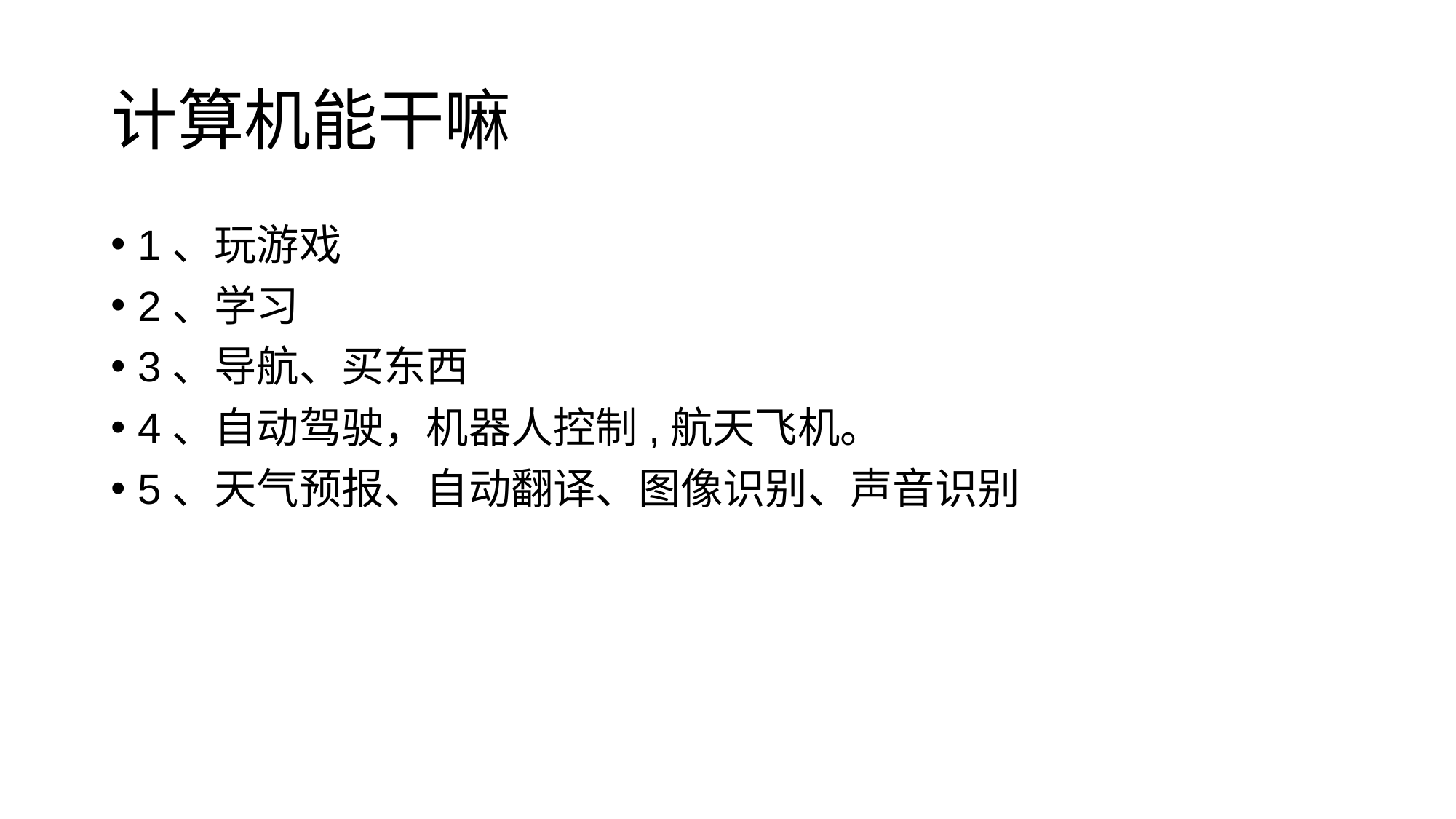

# 计算机能干嘛
1、玩游戏
2、学习
3、导航、买东西
4、自动驾驶，机器人控制,航天飞机。
5、天气预报、自动翻译、图像识别、声音识别